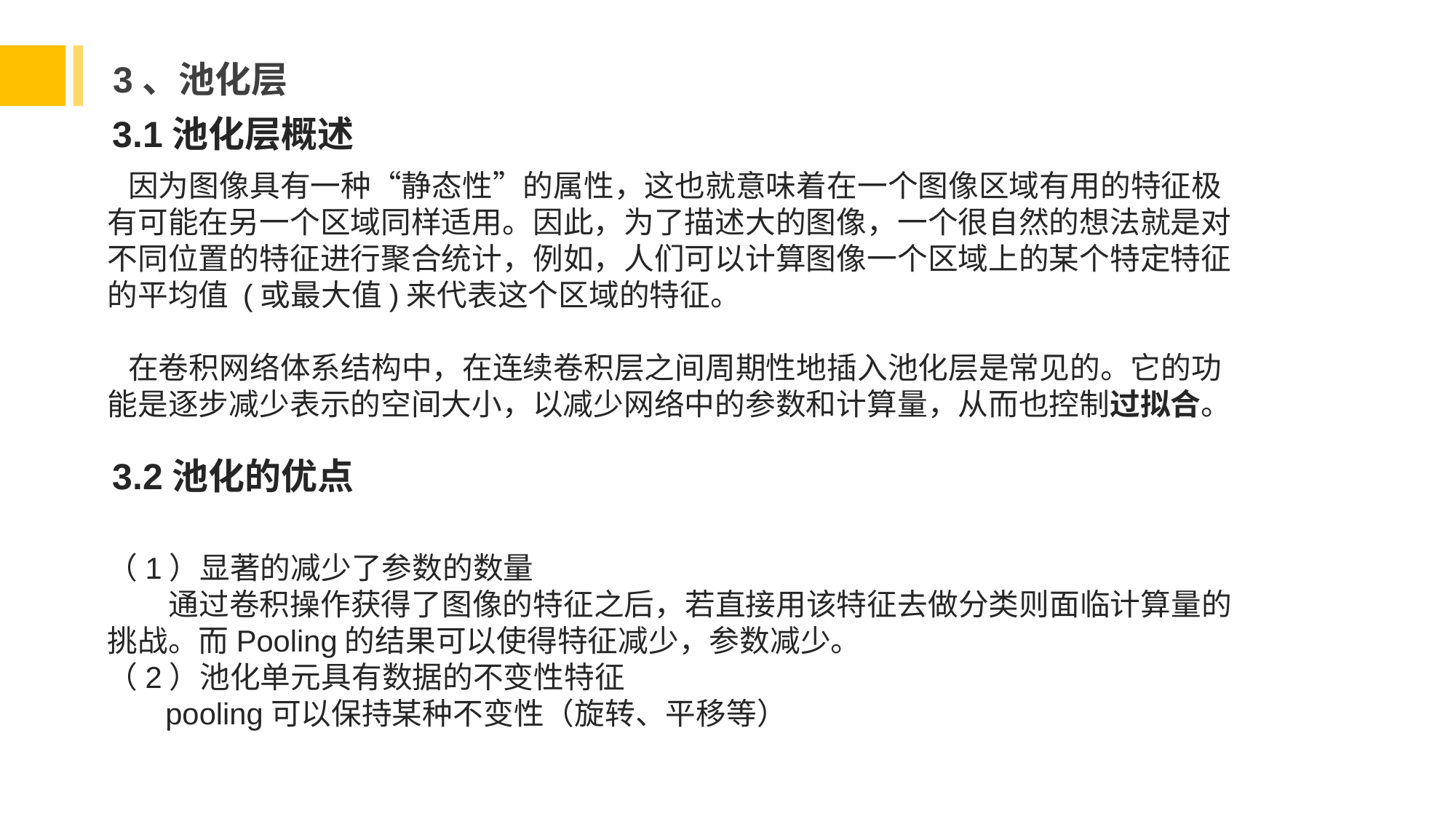

3、池化层
3.1池化层概述
  因为图像具有一种“静态性”的属性，这也就意味着在一个图像区域有用的特征极有可能在另一个区域同样适用。因此，为了描述大的图像，一个很自然的想法就是对不同位置的特征进行聚合统计，例如，人们可以计算图像一个区域上的某个特定特征的平均值 (或最大值)来代表这个区域的特征。

  在卷积网络体系结构中，在连续卷积层之间周期性地插入池化层是常见的。它的功能是逐步减少表示的空间大小，以减少网络中的参数和计算量，从而也控制过拟合。
3.2池化的优点
（1）显著的减少了参数的数量
        通过卷积操作获得了图像的特征之后，若直接用该特征去做分类则面临计算量的挑战。而Pooling的结果可以使得特征减少，参数减少。
（2）池化单元具有数据的不变性特征
　   pooling可以保持某种不变性（旋转、平移等）